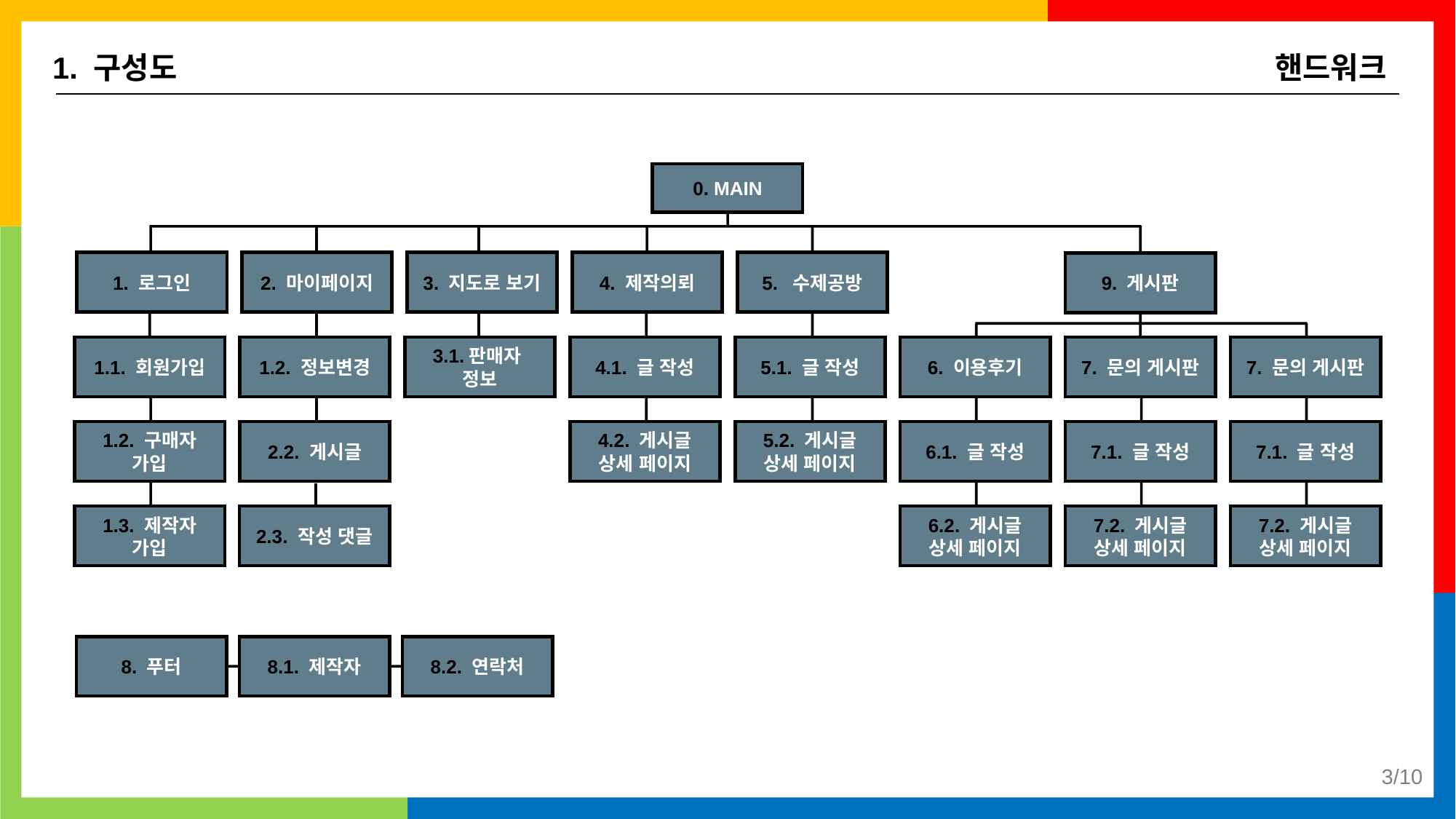

1. 구성도
핸드워크
0. MAIN
1. 로그인
2. 마이페이지
3. 지도로 보기
5.  수제공방
4. 제작의뢰
9. 게시판
7. 문의 게시판
6. 이용후기
7. 문의 게시판
7.1. 글 작성
6.1. 글 작성
7.1. 글 작성
7.2. 게시글
상세 페이지
6.2. 게시글
상세 페이지
7.2. 게시글
상세 페이지
3.1.판매자
정보
5.1. 글 작성
1.1. 회원가입
1.2. 정보변경
4.1. 글 작성
1.2. 구매자
가입
5.2. 게시글
상세 페이지
2.2. 게시글
4.2. 게시글
상세 페이지
1.3. 제작자
가입
2.3. 작성 댓글
8. 푸터
8.1. 제작자
8.2. 연락처